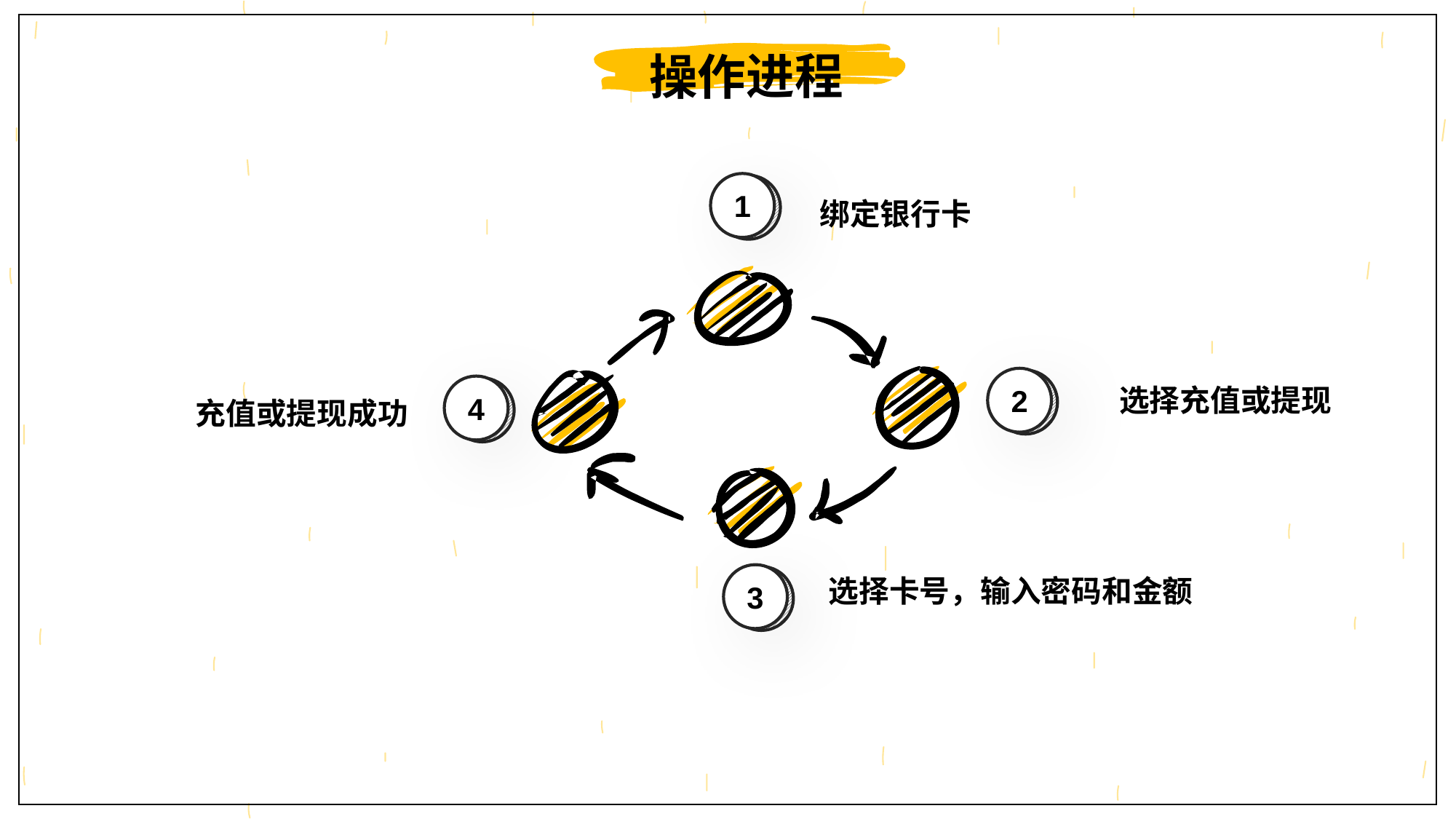

操作进程

1

绑定银行卡

2

选择充值或提现
4

充值或提现成功
3

选择卡号，输入密码和金额